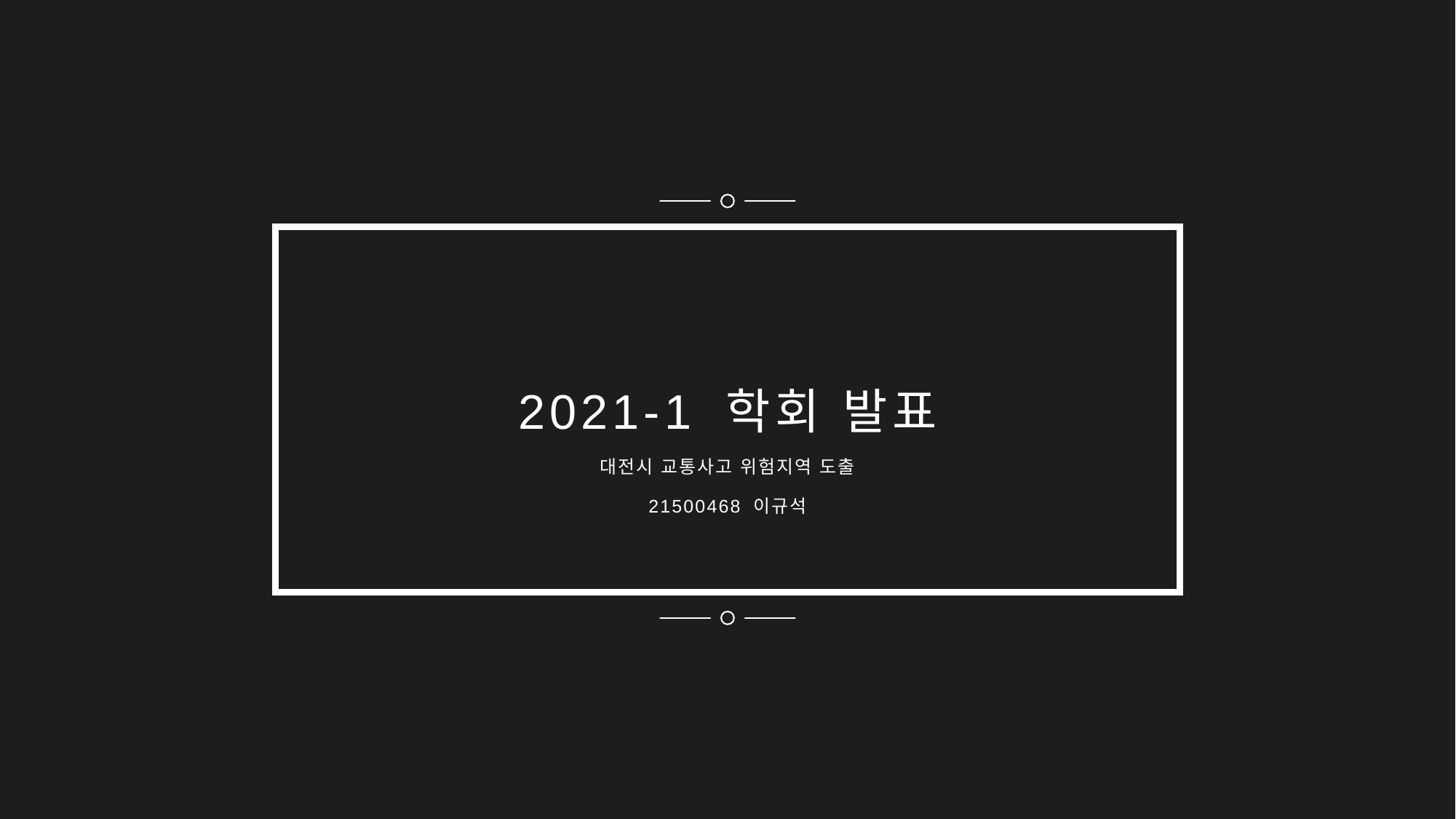

2021-1 학회 발표
대전시 교통사고 위험지역 도출
21500468 이규석